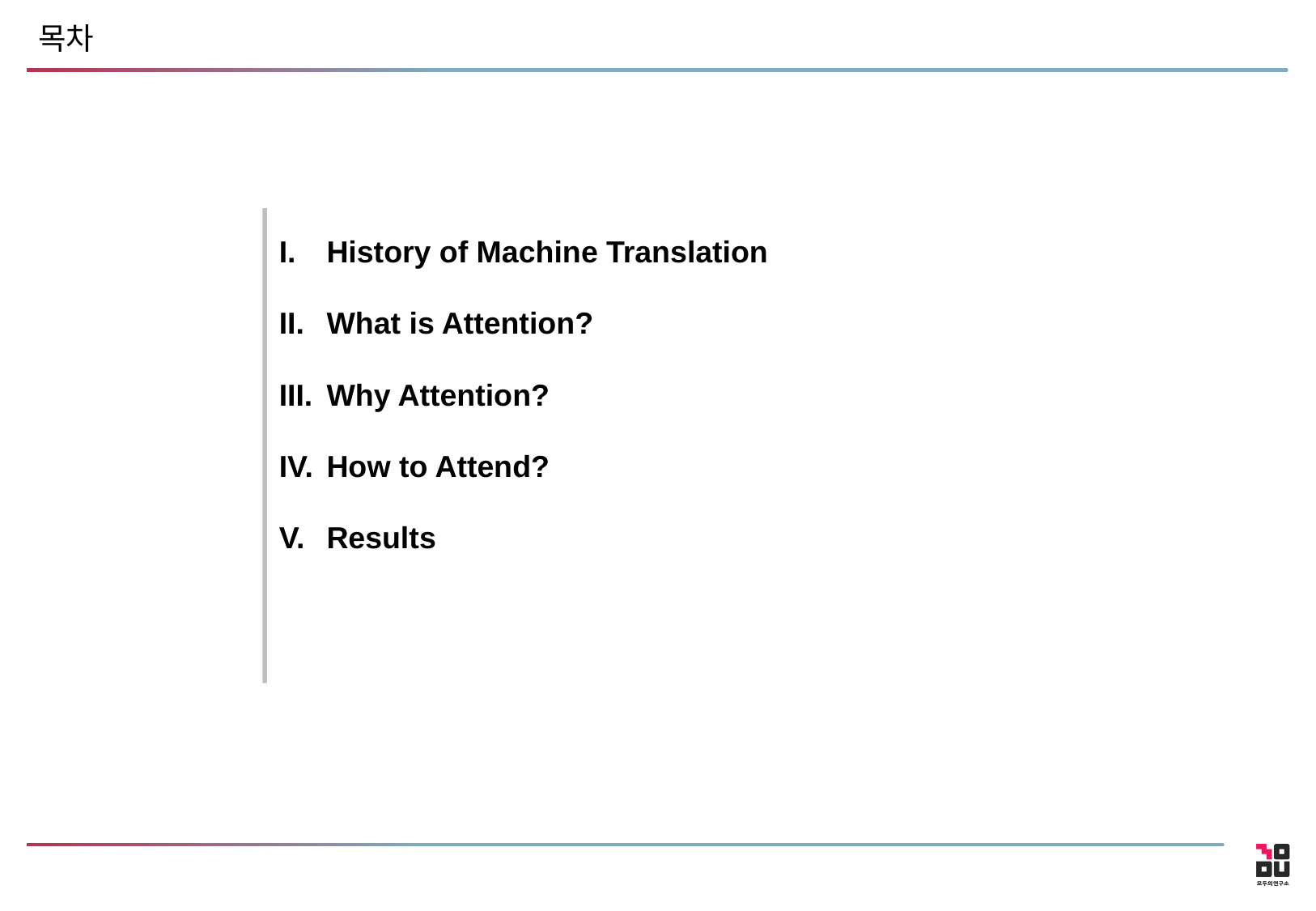

# 목차

History of Machine Translation
What is Attention?
Why Attention?
How to Attend?
Results